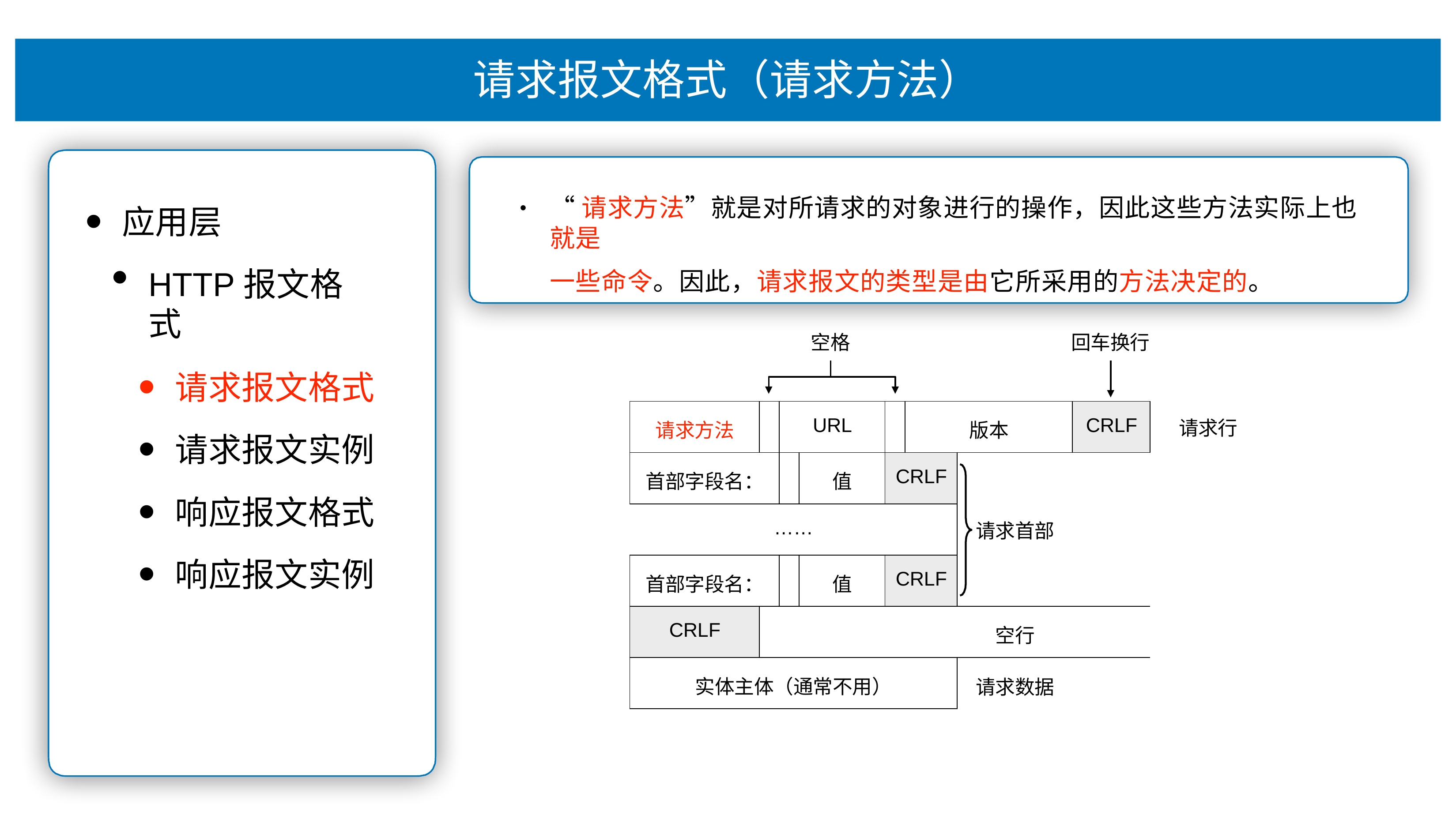

# 请求报⽂格式（请求⽅法）

“请求⽅法”就是对所请求的对象进⾏的操作，因此这些⽅法实际上也就是
⼀些命令。因此，请求报⽂的类型是由它所采⽤的⽅法决定的。
•
应⽤层
HTTP报⽂格式
请求报⽂格式
请求报⽂实例
响应报⽂格式
响应报⽂实例
空格
回⻋换⾏

| 请求⽅法 |  | URL |  |  | 版本 |  | CRLF |
| --- | --- | --- | --- | --- | --- | --- | --- |
| ⾸部字段名： |  |  | 值 | CRLF |  | 请求⾸部 |  |
| …… |  |  |  |  |  |  |  |
| ⾸部字段名： |  |  | 值 | CRLF |  |  |  |
| CRLF | 空⾏ |  |  |  |  |  |  |
| 实体主体（通常不⽤） |  |  |  |  |  | 请求数据 |  |
请求⾏